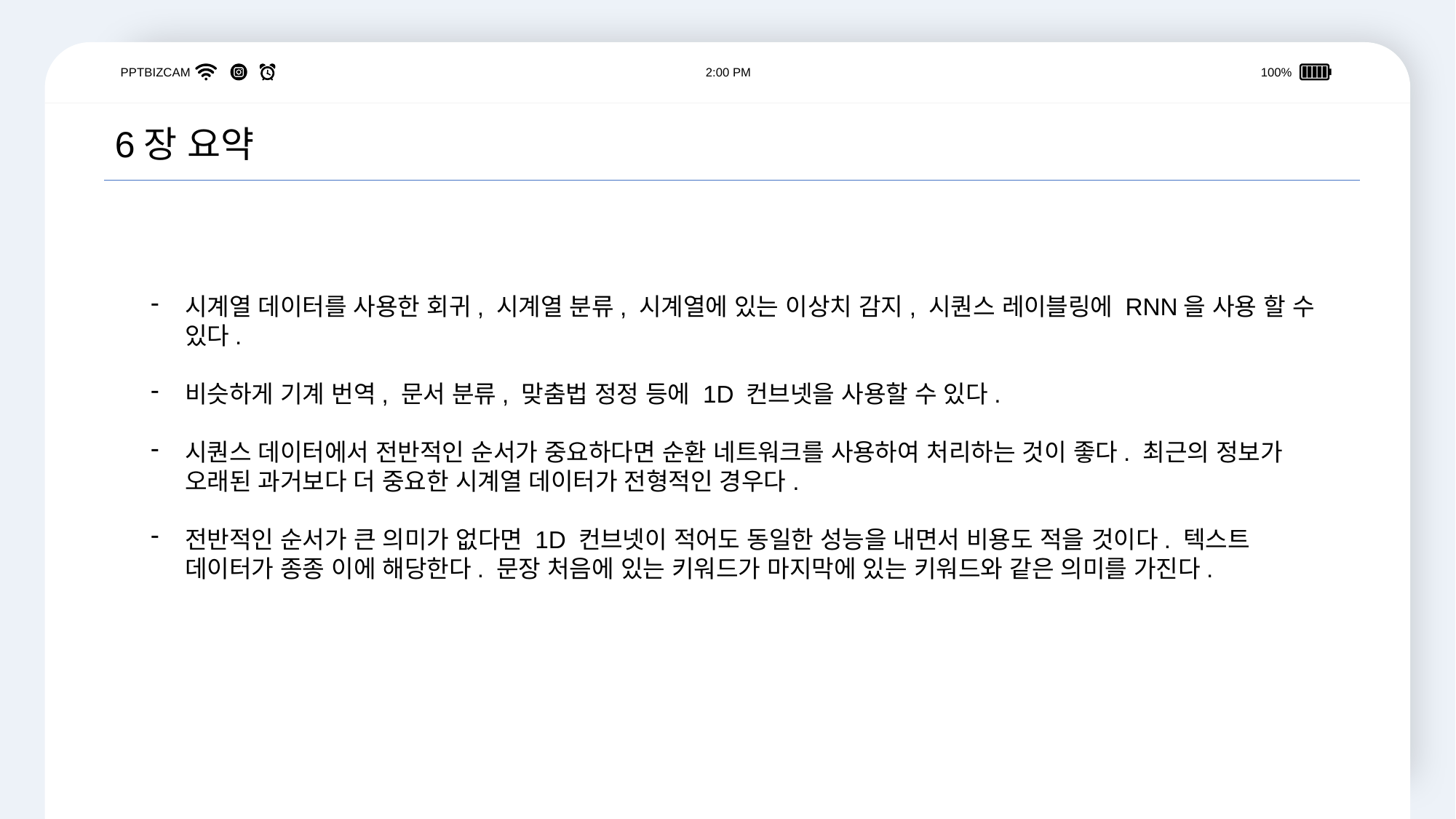

PPTBIZCAM
2:00 PM
100%

6장 요약
시계열 데이터를 사용한 회귀, 시계열 분류, 시계열에 있는 이상치 감지, 시퀀스 레이블링에 RNN을 사용 할 수 있다.

비슷하게 기계 번역, 문서 분류, 맞춤법 정정 등에 1D 컨브넷을 사용할 수 있다.

시퀀스 데이터에서 전반적인 순서가 중요하다면 순환 네트워크를 사용하여 처리하는 것이 좋다. 최근의 정보가 오래된 과거보다 더 중요한 시계열 데이터가 전형적인 경우다.

전반적인 순서가 큰 의미가 없다면 1D 컨브넷이 적어도 동일한 성능을 내면서 비용도 적을 것이다. 텍스트 데이터가 종종 이에 해당한다. 문장 처음에 있는 키워드가 마지막에 있는 키워드와 같은 의미를 가진다.